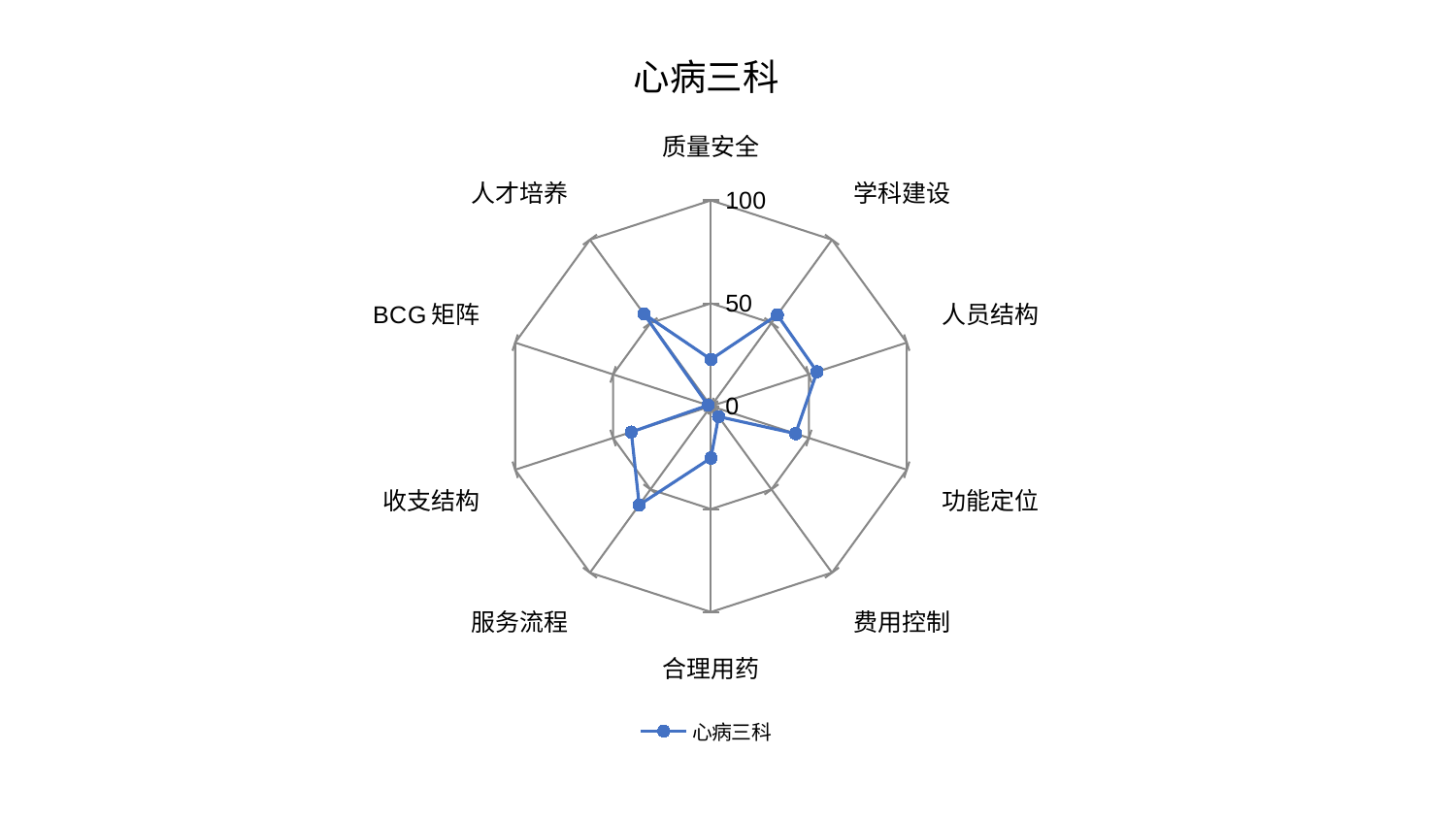

### Chart: 心病三科

| Category | 心病三科 |
|---|---|
| 质量安全 | 22.730769866484653 |
| 学科建设 | 54.83359223759137 |
| 人员结构 | 54.165708082908345 |
| 功能定位 | 43.21555906709319 |
| 费用控制 | 6.283890127544348 |
| 合理用药 | 25.193161405086066 |
| 服务流程 | 59.317837750281186 |
| 收支结构 | 40.71187923248934 |
| BCG矩阵 | 1.4995522768044502 |
| 人才培养 | 55.3979554441635 |
144